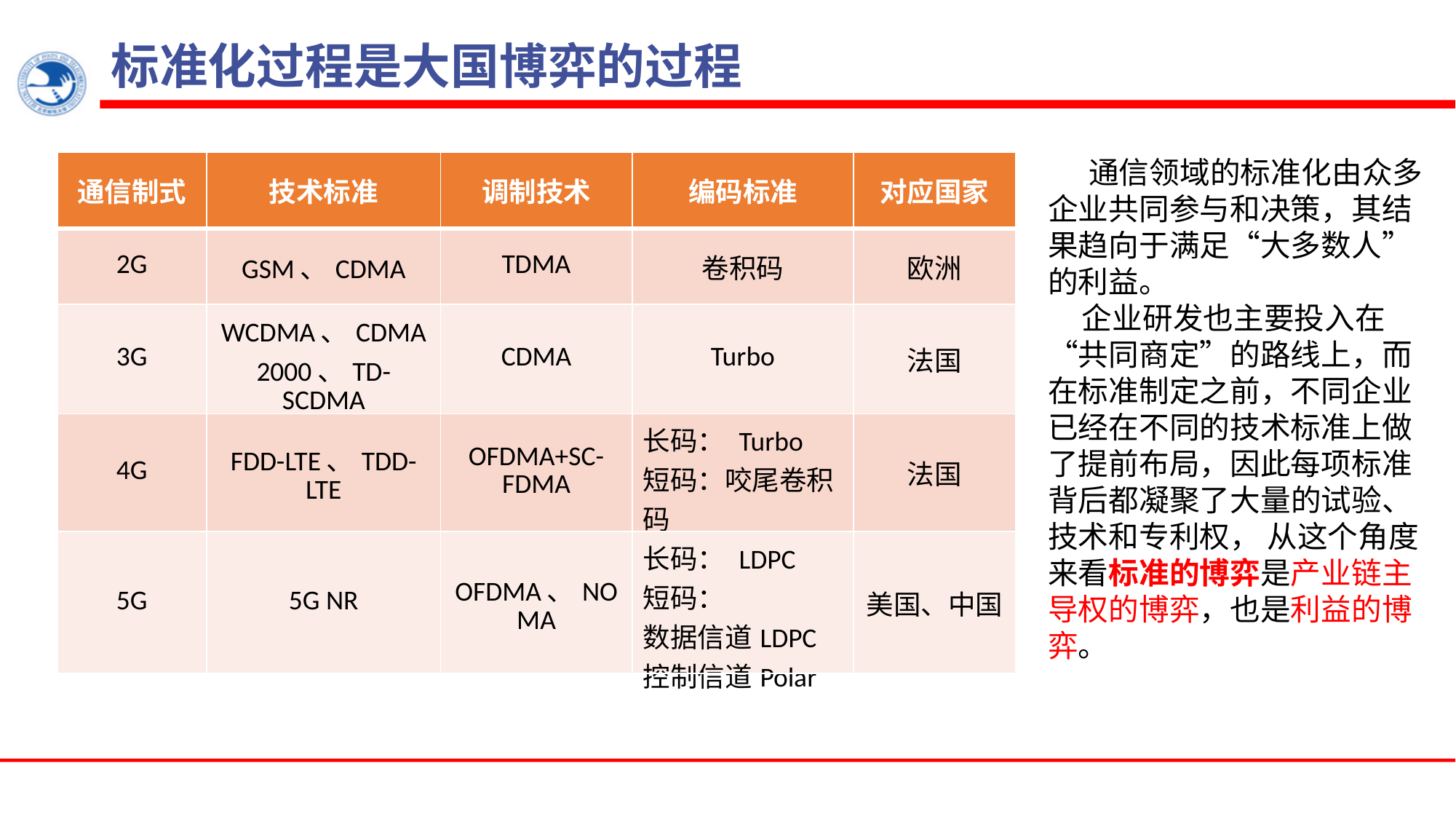

# 标准化过程是大国博弈的过程
     通信领域的标准化由众多企业共同参与和决策，其结果趋向于满足“大多数人”的利益。
    企业研发也主要投入在“共同商定”的路线上，而在标准制定之前，不同企业已经在不同的技术标准上做了提前布局，因此每项标准背后都凝聚了大量的试验、技术和专利权， 从这个角度来看标准的博弈是产业链主导权的博弈，也是利益的博弈。
| 通信制式 | 技术标准 | 调制技术 | 编码标准 | 对应国家 |
| --- | --- | --- | --- | --- |
| 2G | GSM、CDMA | TDMA | 卷积码 | 欧洲 |
| 3G | WCDMA、CDMA2000、TD-SCDMA | CDMA | Turbo | 法国 |
| 4G | FDD-LTE、TDD-LTE | OFDMA+SC-FDMA | 长码： Turbo 短码：咬尾卷积码 | 法国 |
| 5G | 5G NR | OFDMA、NOMA | 长码： LDPC 短码： 数据信道LDPC 控制信道Polar | 美国、中国 |
18